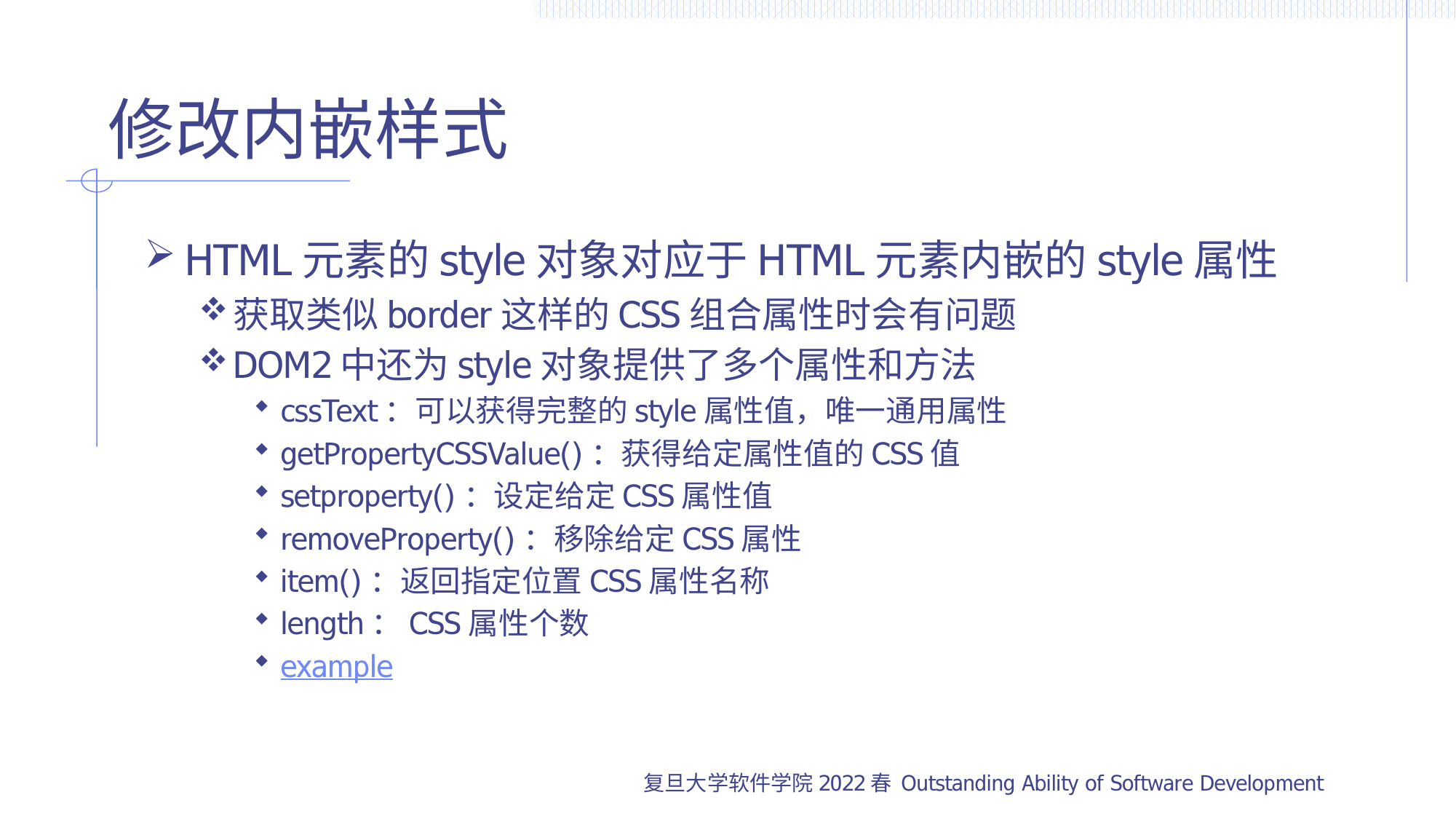

# 修改内嵌样式
HTML元素的style对象对应于HTML元素内嵌的style属性
获取类似border这样的CSS组合属性时会有问题
DOM2中还为style对象提供了多个属性和方法
cssText：可以获得完整的style属性值，唯一通用属性
getPropertyCSSValue()：获得给定属性值的CSS值
setproperty()：设定给定CSS属性值
removeProperty()：移除给定CSS属性
item()：返回指定位置CSS属性名称
length：CSS属性个数
example